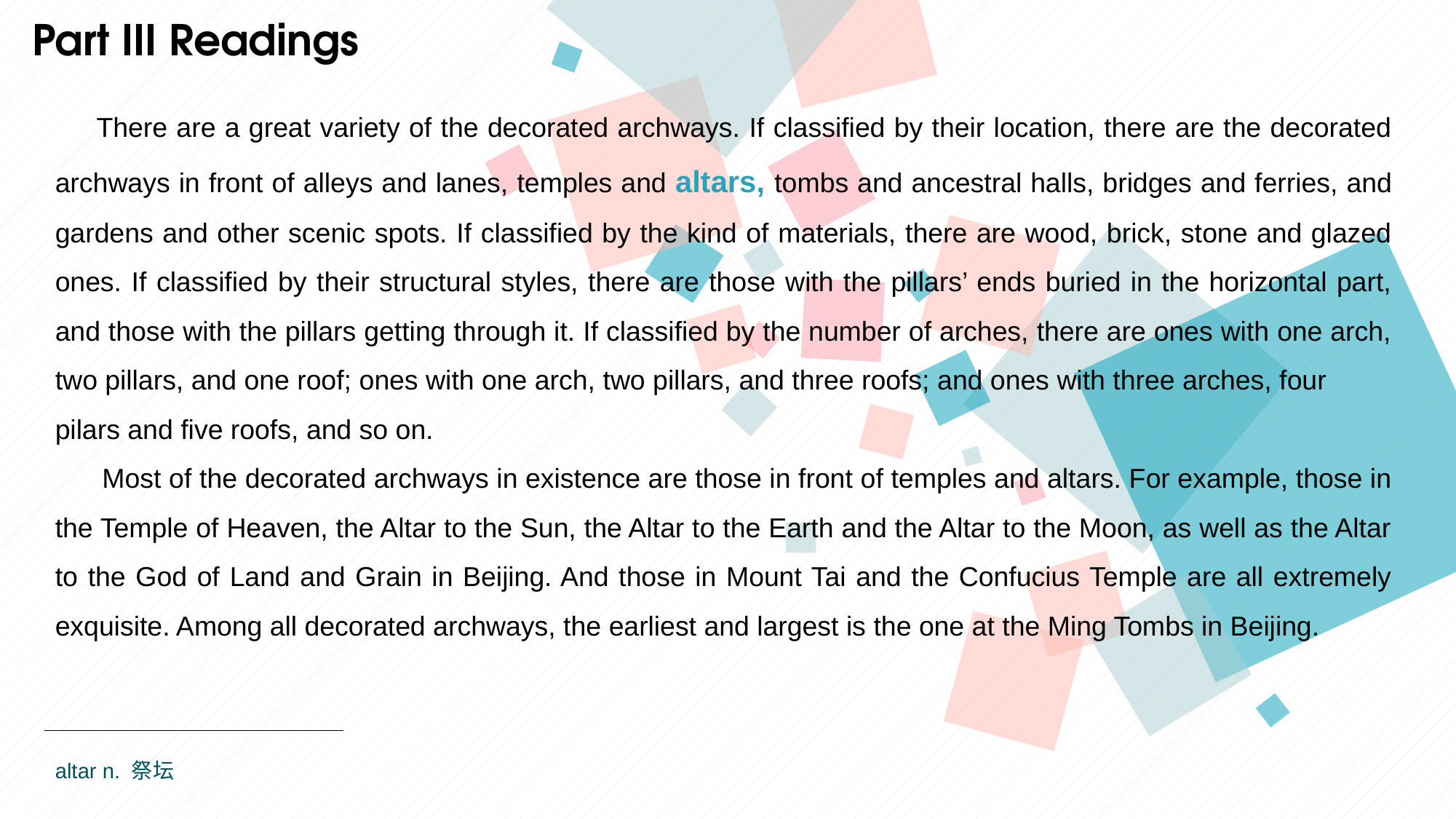

Part III Readings
     There are a great variety of the decorated archways. If classified by their location, there are the decorated archways in front of alleys and lanes, temples and altars, tombs and ancestral halls, bridges and ferries, and gardens and other scenic spots. If classified by the kind of materials, there are wood, brick, stone and glazed ones. If classified by their structural styles, there are those with the pillars’ ends buried in the horizontal part, and those with the pillars getting through it. If classified by the number of arches, there are ones with one arch, two pillars, and one roof; ones with one arch, two pillars, and three roofs; and ones with three arches, four
pilars and five roofs, and so on.
      Most of the decorated archways in existence are those in front of temples and altars. For example, those in the Temple of Heaven, the Altar to the Sun, the Altar to the Earth and the Altar to the Moon, as well as the Altar to the God of Land and Grain in Beijing. And those in Mount Tai and the Confucius Temple are all extremely exquisite. Among all decorated archways, the earliest and largest is the one at the Ming Tombs in Beijing.
altar n. 祭坛